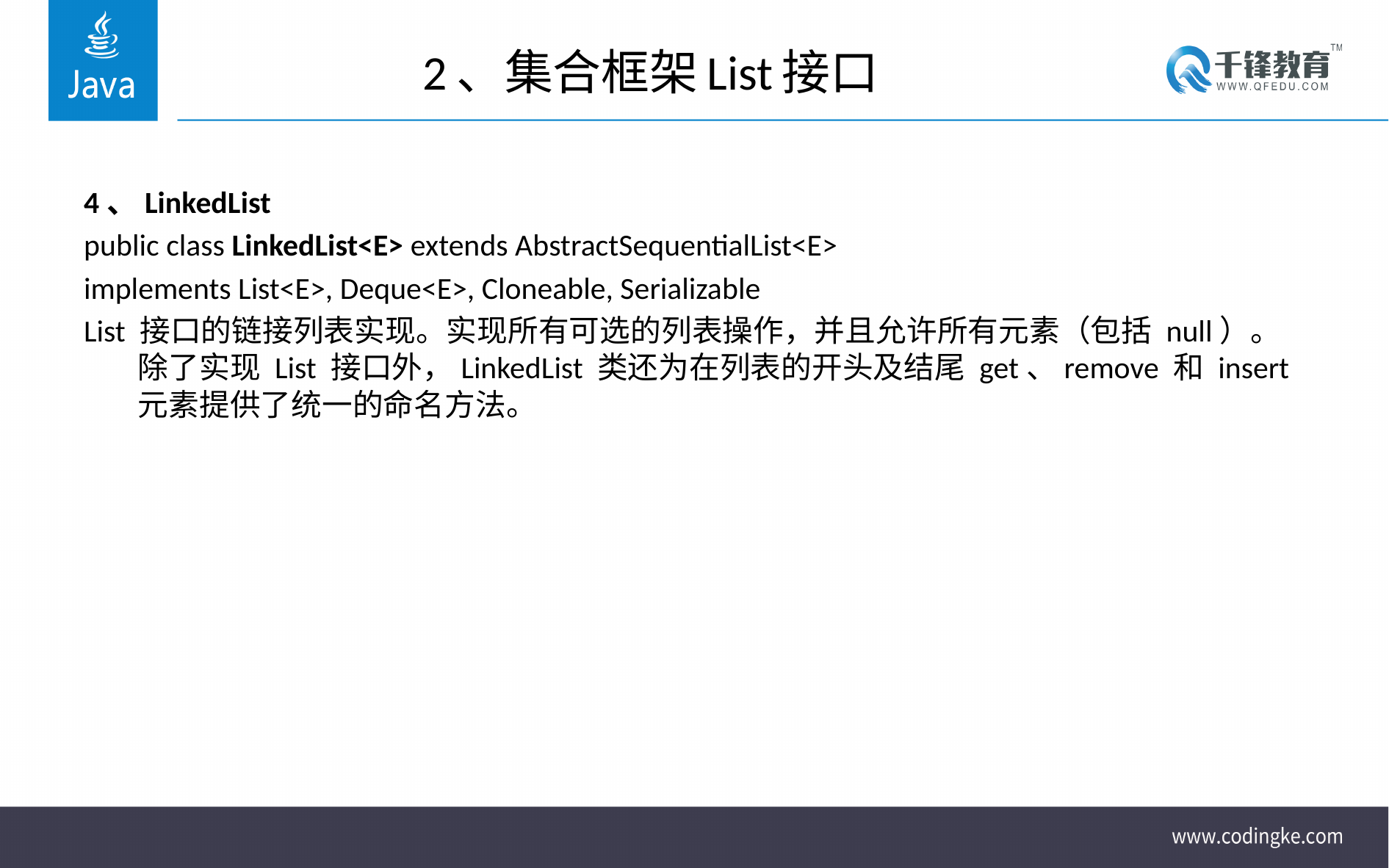

# 2、集合框架List接口
4、LinkedList
public class LinkedList<E> extends AbstractSequentialList<E>
implements List<E>, Deque<E>, Cloneable, Serializable
List 接口的链接列表实现。实现所有可选的列表操作，并且允许所有元素（包括 null）。除了实现 List 接口外，LinkedList 类还为在列表的开头及结尾 get、remove 和 insert 元素提供了统一的命名方法。